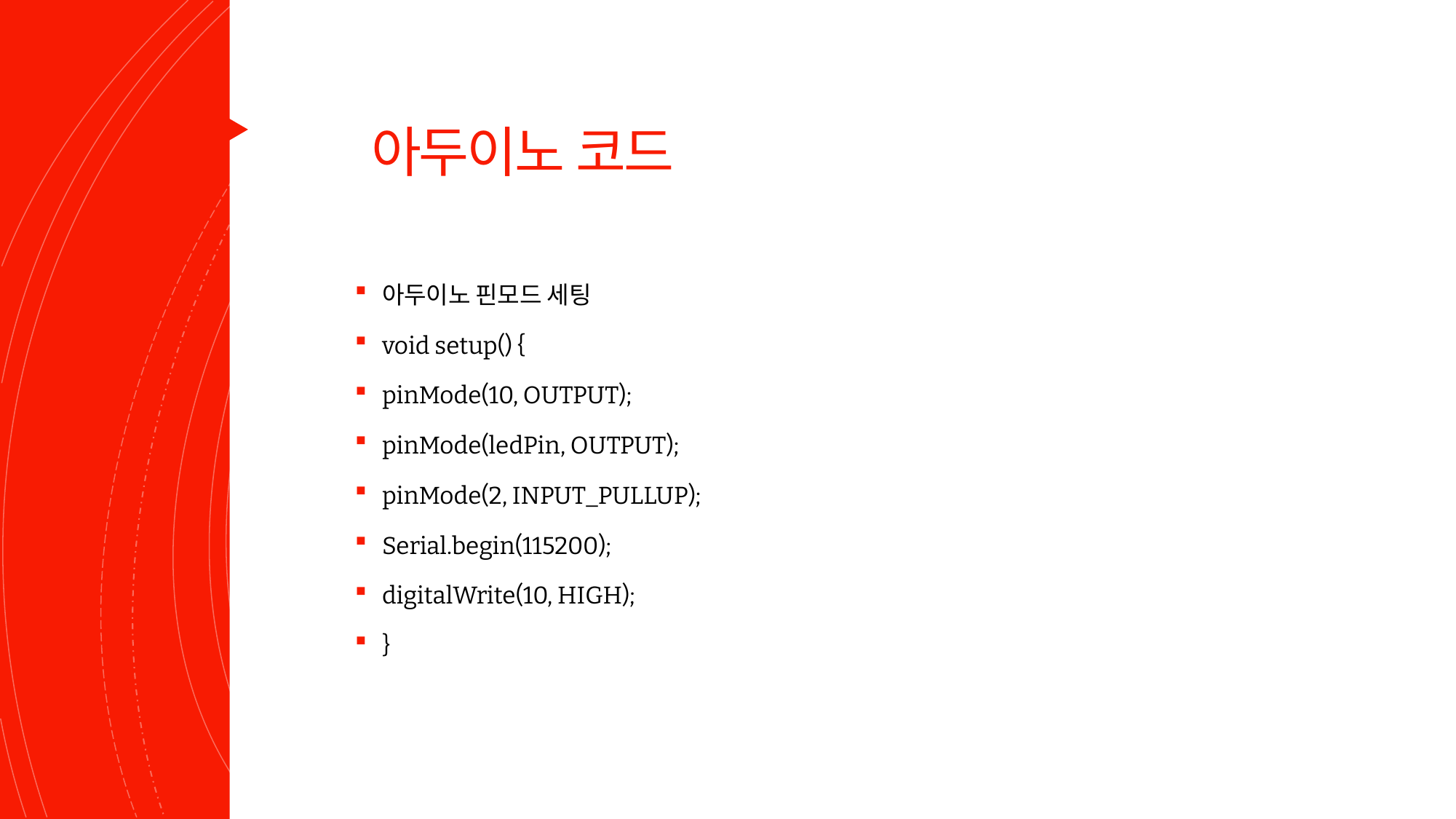

# 아두이노 코드

아두이노 핀모드 세팅
void setup() {
pinMode(10, OUTPUT);
pinMode(ledPin, OUTPUT);
pinMode(2, INPUT_PULLUP);
Serial.begin(115200);
digitalWrite(10, HIGH);
}